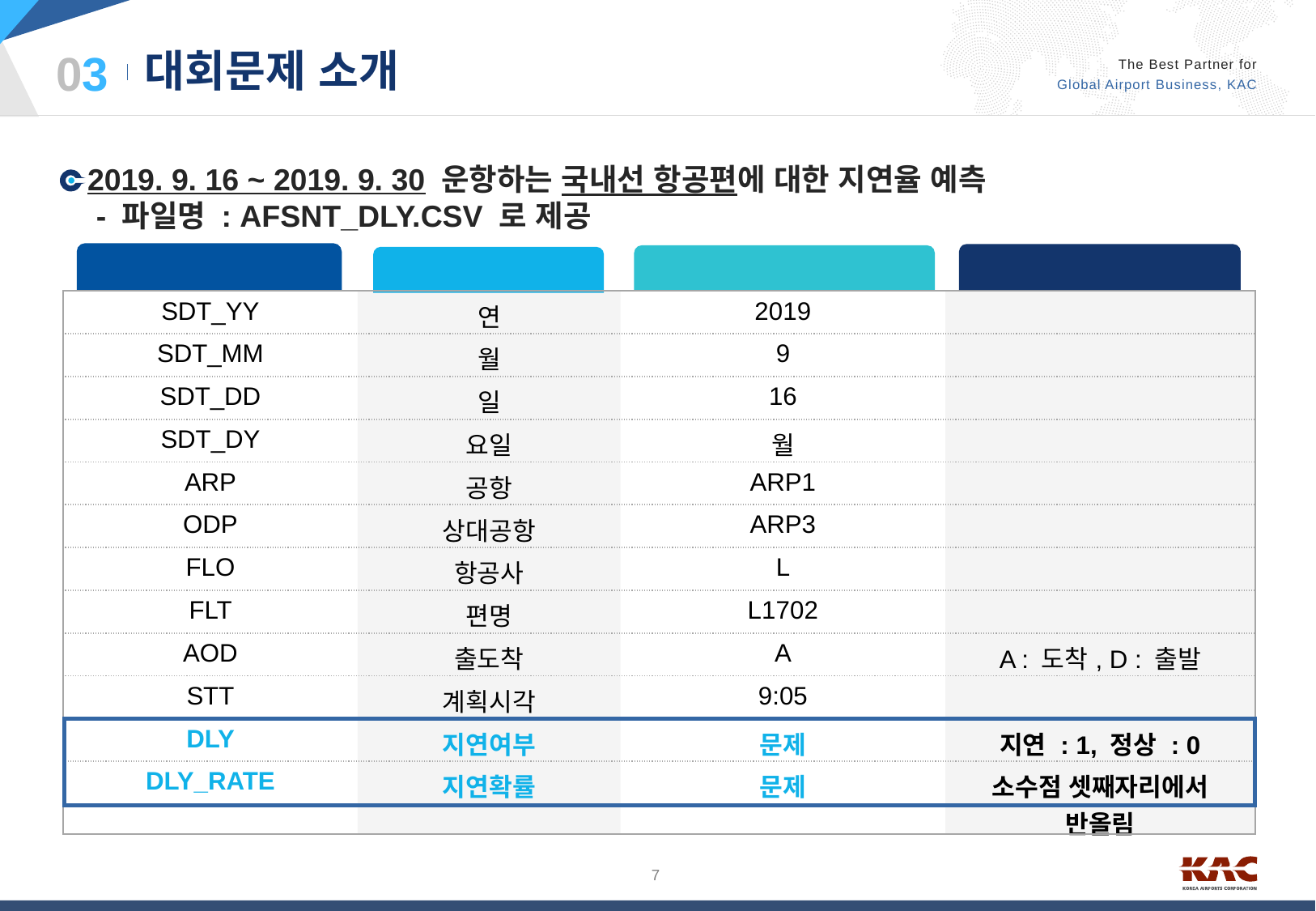

03
대회문제 소개
2019. 9. 16 ~ 2019. 9. 30 운항하는 국내선 항공편에 대한 지연율 예측
 - 파일명 : AFSNT_DLY.CSV 로 제공

비고

컬럼ID

예시

컬럼명
| SDT\_YY | 연 | 2019 |  |
| --- | --- | --- | --- |
| SDT\_MM | 월 | 9 |  |
| SDT\_DD | 일 | 16 |  |
| SDT\_DY | 요일 | 월 |  |
| ARP | 공항 | ARP1 |  |
| ODP | 상대공항 | ARP3 |  |
| FLO | 항공사 | L |  |
| FLT | 편명 | L1702 |  |
| AOD | 출도착 | A | A : 도착, D : 출발 |
| STT | 계획시각 | 9:05 |  |
| DLY | 지연여부 | 문제 | 지연 : 1, 정상 : 0 |
| DLY\_RATE | 지연확률 | 문제 | 소수점 셋째자리에서 반올림 |